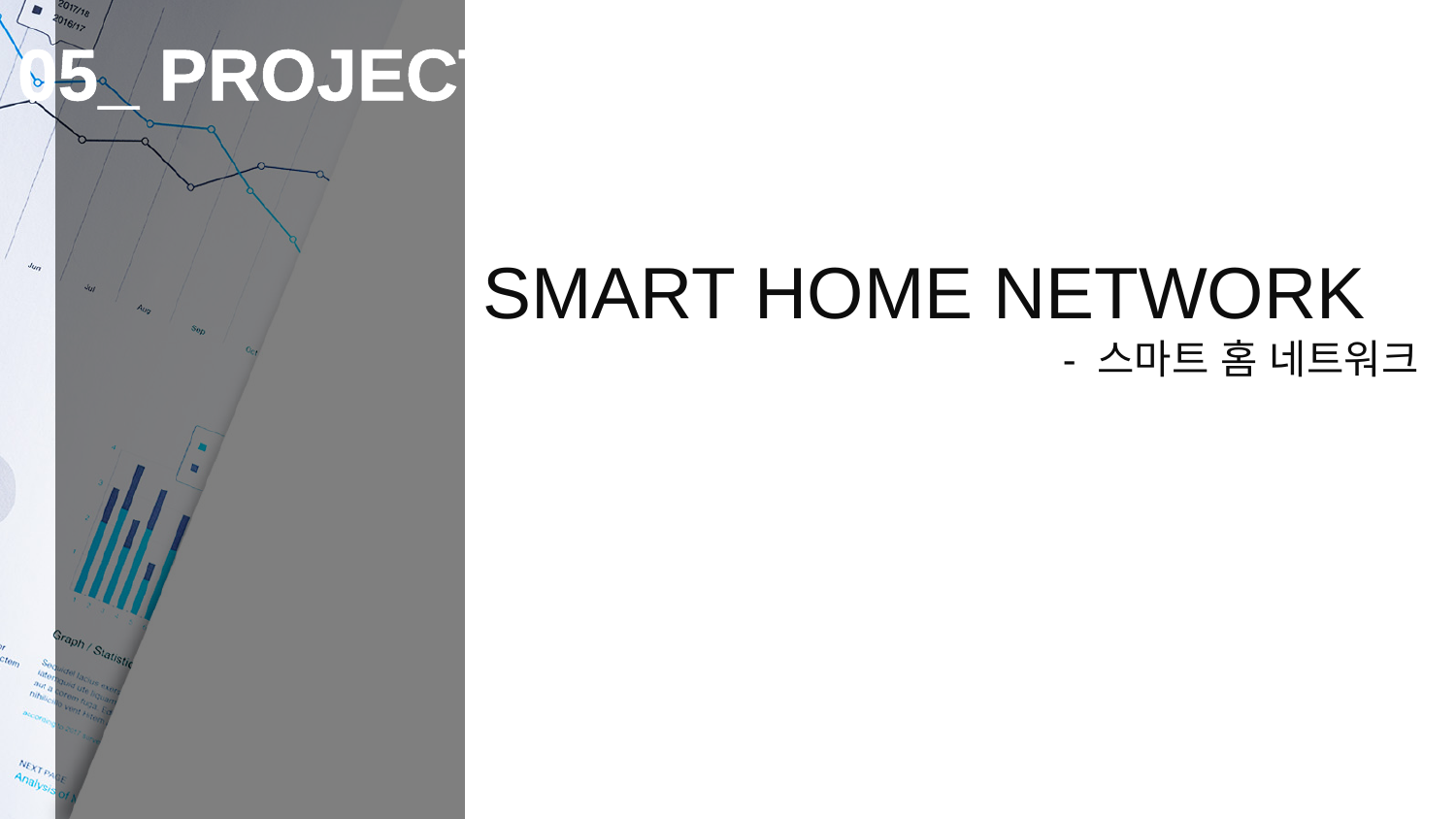

05_ PROJECT
SMART HOME NETWORK
 - 스마트 홈 네트워크